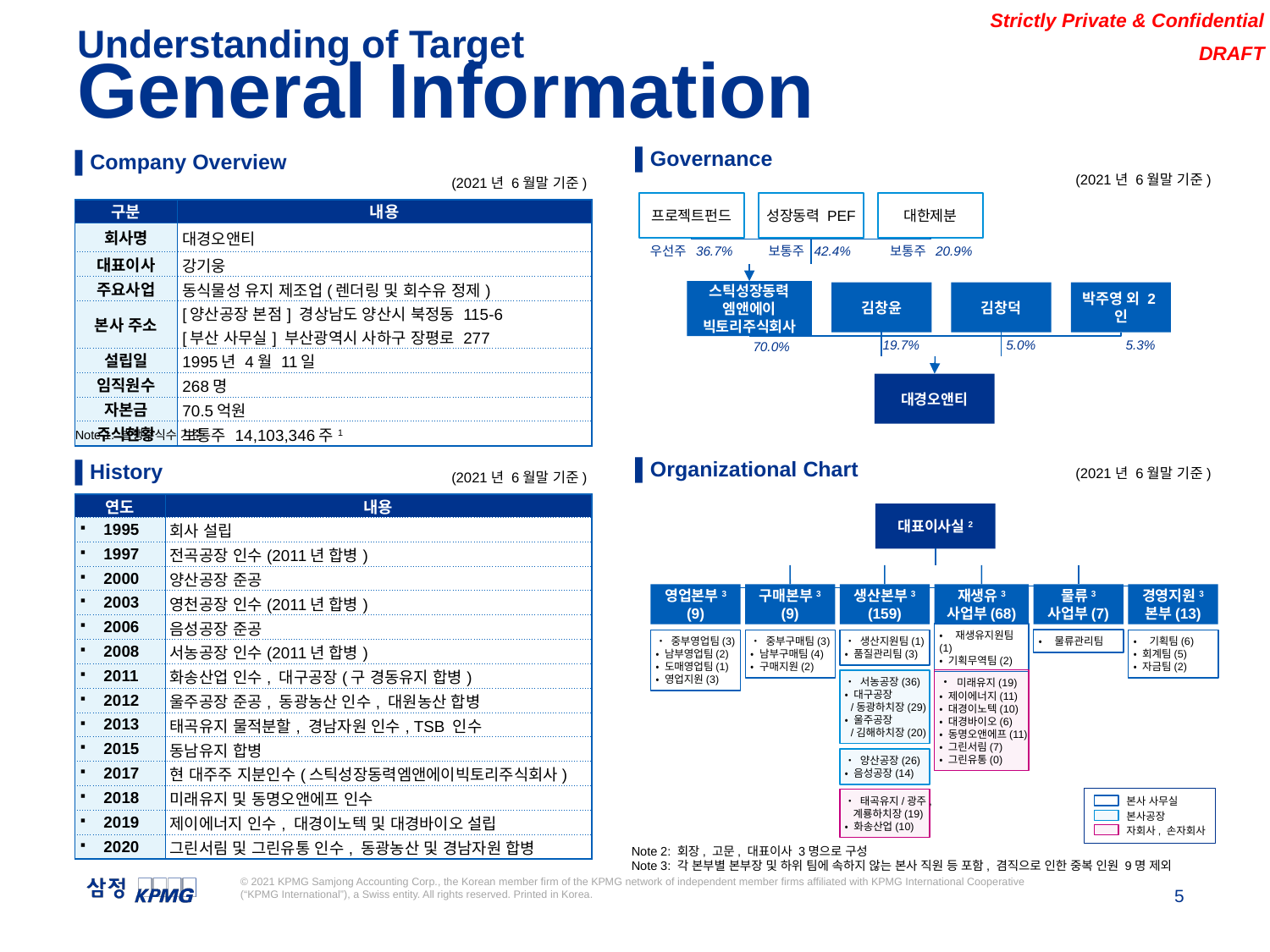

Understanding of Target
General Information
▌Governance
▌Company Overview
(2021년 6월말 기준)
(2021년 6월말 기준)
프로젝트펀드
성장동력 PEF
대한제분
| 구분 | 내용 |
| --- | --- |
| 회사명 | 대경오앤티 |
| 대표이사 | 강기웅 |
| 주요사업 | 동식물성 유지 제조업(렌더링 및 회수유 정제) |
| 본사 주소 | [양산공장 본점] 경상남도 양산시 북정동 115-6 [부산 사무실] 부산광역시 사하구 장평로 277 |
| 설립일 | 1995년 4월 11일 |
| 임직원수 | 268명 |
| 자본금 | 70.5억원 |
| 주식현황 | 보통주 14,103,346주1 |
우선주
36.7%
보통주
42.4%
보통주
20.9%
스틱성장동력
엠앤에이
빅토리주식회사
김창윤
김창덕
박주영 외 2인
19.7%
5.0%
5.3%
70.0%
대경오앤티
Note 1: 발행주식수 기준
▌History
▌Organizational Chart
(2021년 6월말 기준)
(2021년 6월말 기준)
| 연도 | 내용 |
| --- | --- |
| 1995 | 회사 설립 |
| 1997 | 전곡공장 인수(2011년 합병) |
| 2000 | 양산공장 준공 |
| 2003 | 영천공장 인수(2011년 합병) |
| 2006 | 음성공장 준공 |
| 2008 | 서농공장 인수(2011년 합병) |
| 2011 | 화송산업 인수, 대구공장(구 경동유지 합병) |
| 2012 | 울주공장 준공, 동광농산 인수, 대원농산 합병 |
| 2013 | 태곡유지 물적분할, 경남자원 인수, TSB 인수 |
| 2015 | 동남유지 합병 |
| 2017 | 현 대주주 지분인수(스틱성장동력엠앤에이빅토리주식회사) |
| 2018 | 미래유지 및 동명오앤에프 인수 |
| 2019 | 제이에너지 인수, 대경이노텍 및 대경바이오 설립 |
| 2020 | 그린서림 및 그린유통 인수, 동광농산 및 경남자원 합병 |
대표이사실2
영업본부3
(9)
구매본부3
(9)
생산본부3
(159)
재생유3
사업부(68)
물류3
사업부(7)
경영지원3
본부(13)
• 중부영업팀(3)
• 남부영업팀(2)
• 도매영업팀(1)
• 영업지원(3)
• 중부구매팀(3)
• 남부구매팀(4)
• 구매지원(2)
• 생산지원팀(1)
• 품질관리팀(3)
• 재생유지원팀(1)
• 기획무역팀(2)
• 물류관리팀
• 기획팀(6)
• 회계팀(5)
• 자금팀(2)
• 서농공장(36)
• 대구공장
  /동광하치장(29)
• 울주공장
  /김해하치장(20)
• 미래유지(19)
• 제이에너지(11)
• 대경이노텍(10)
• 대경바이오(6)
• 동명오앤에프(11)
• 그린서림(7)
• 그린유통(0)
• 양산공장(26)
• 음성공장(14)

• 태곡유지/광주,
  계룡하치장(19)
• 화송산업(10)
본사 사무실

본사공장

자회사, 손자회사

Note 2: 회장, 고문, 대표이사 3명으로 구성
Note 3: 각 본부별 본부장 및 하위 팀에 속하지 않는 본사 직원 등 포함, 겸직으로 인한 중복 인원 9명 제외